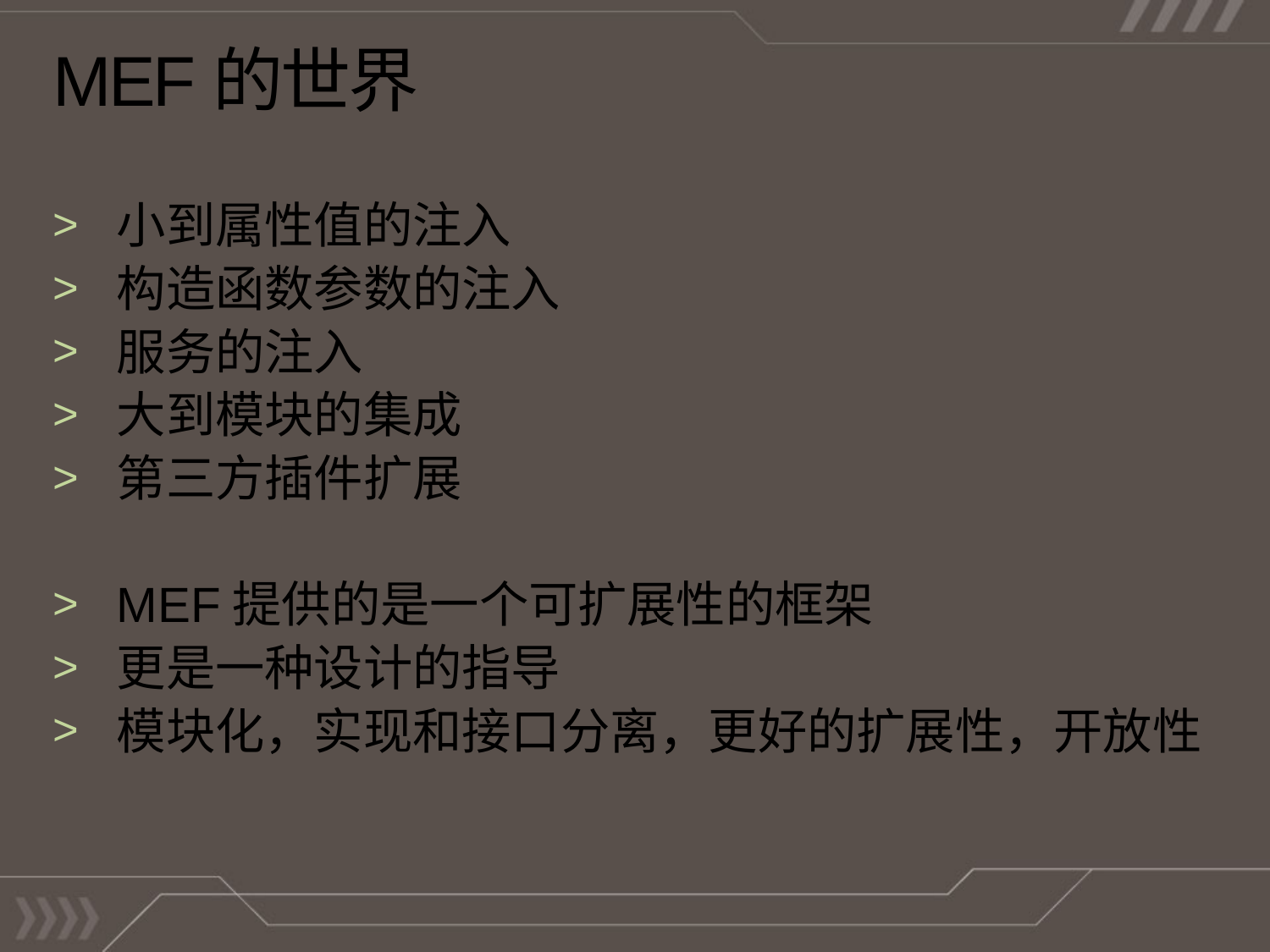

# MEF的世界
小到属性值的注入
构造函数参数的注入
服务的注入
大到模块的集成
第三方插件扩展

MEF提供的是一个可扩展性的框架
更是一种设计的指导
模块化，实现和接口分离，更好的扩展性，开放性